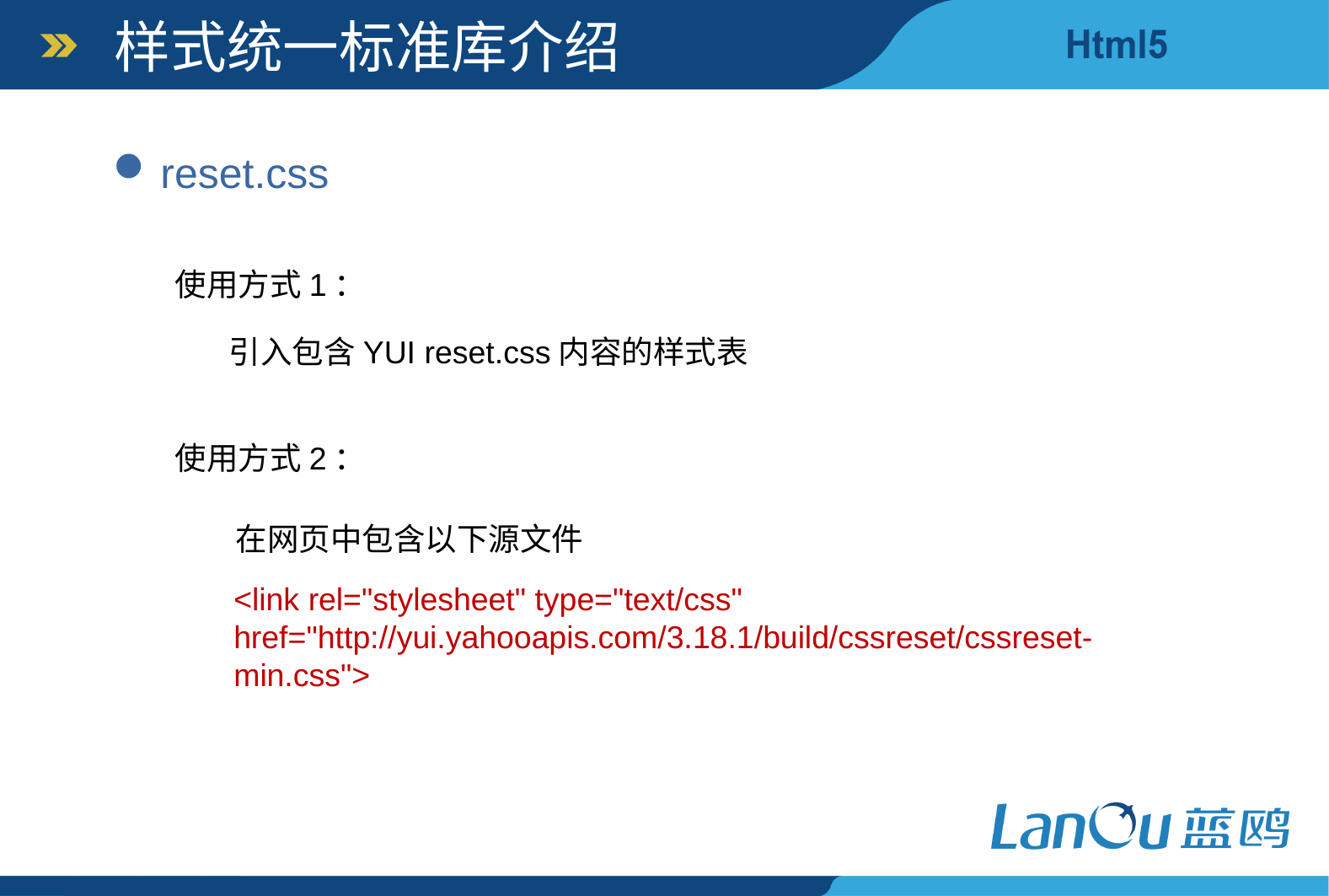

样式统一标准库介绍
reset.css
使用方式1：
引入包含YUI reset.css内容的样式表
使用方式2：
在网页中包含以下源文件
<link rel="stylesheet" type="text/css" href="http://yui.yahooapis.com/3.18.1/build/cssreset/cssreset-min.css">